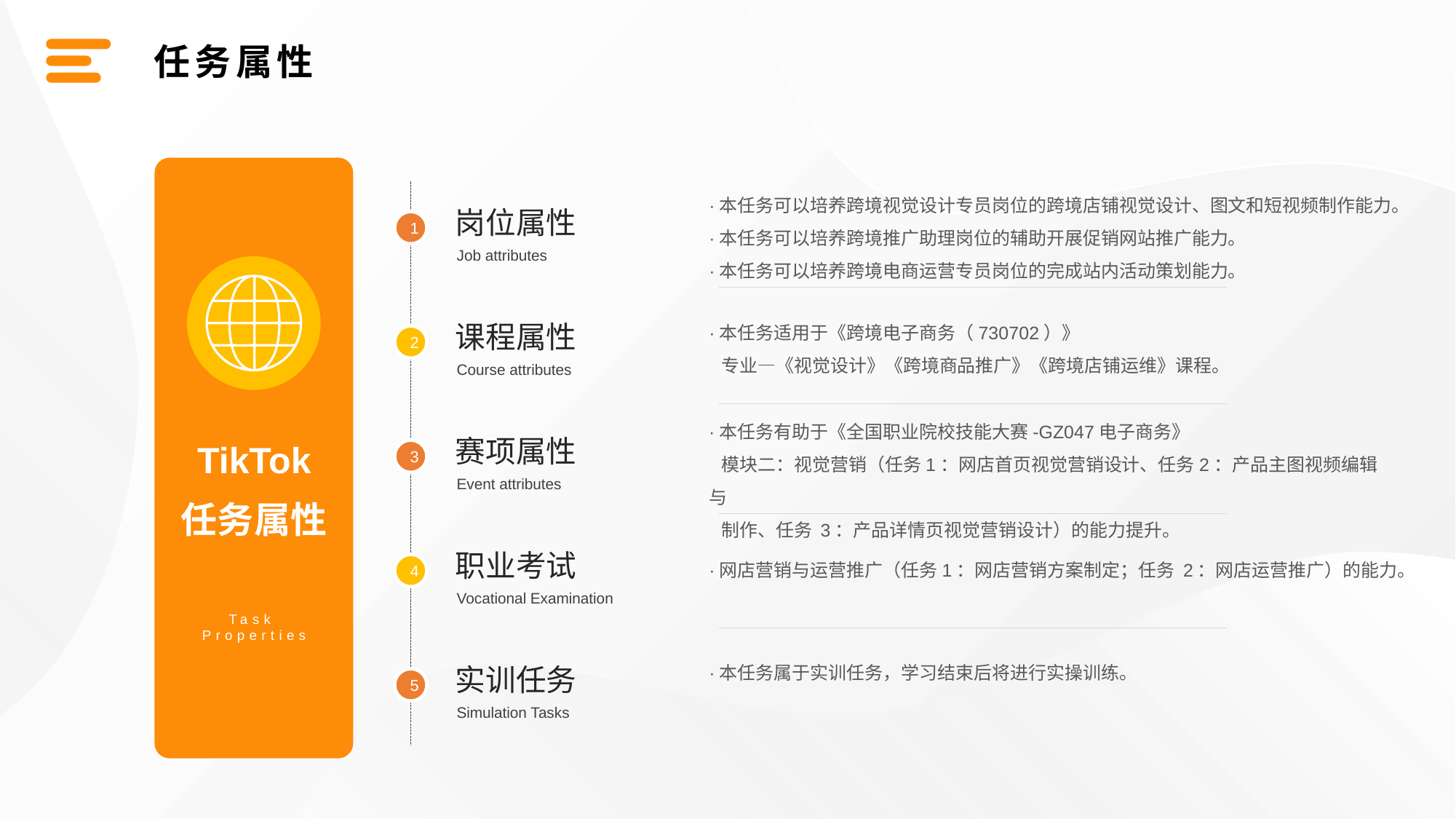

任务属性

·本任务可以培养跨境视觉设计专员岗位的跨境店铺视觉设计、图文和短视频制作能力。
·本任务可以培养跨境推广助理岗位的辅助开展促销网站推广能力。
·本任务可以培养跨境电商运营专员岗位的完成站内活动策划能力。
岗位属性
1
Job attributes

·本任务适用于《跨境电子商务（730702）》
  专业—《视觉设计》《跨境商品推广》《跨境店铺运维》课程。
课程属性
2
Course attributes
·本任务有助于《全国职业院校技能大赛-GZ047电子商务》
  模块二：视觉营销（任务1：网店首页视觉营销设计、任务2：产品主图视频编辑与
  制作、任务 3：产品详情页视觉营销设计）的能力提升。
赛项属性
TikTok
3
Event attributes
任务属性
职业考试
·网店营销与运营推广（任务1：网店营销方案制定；任务 2：网店运营推广）的能力。
4
Vocational Examination
Task
Properties
·本任务属于实训任务，学习结束后将进行实操训练。
实训任务
5
Simulation Tasks